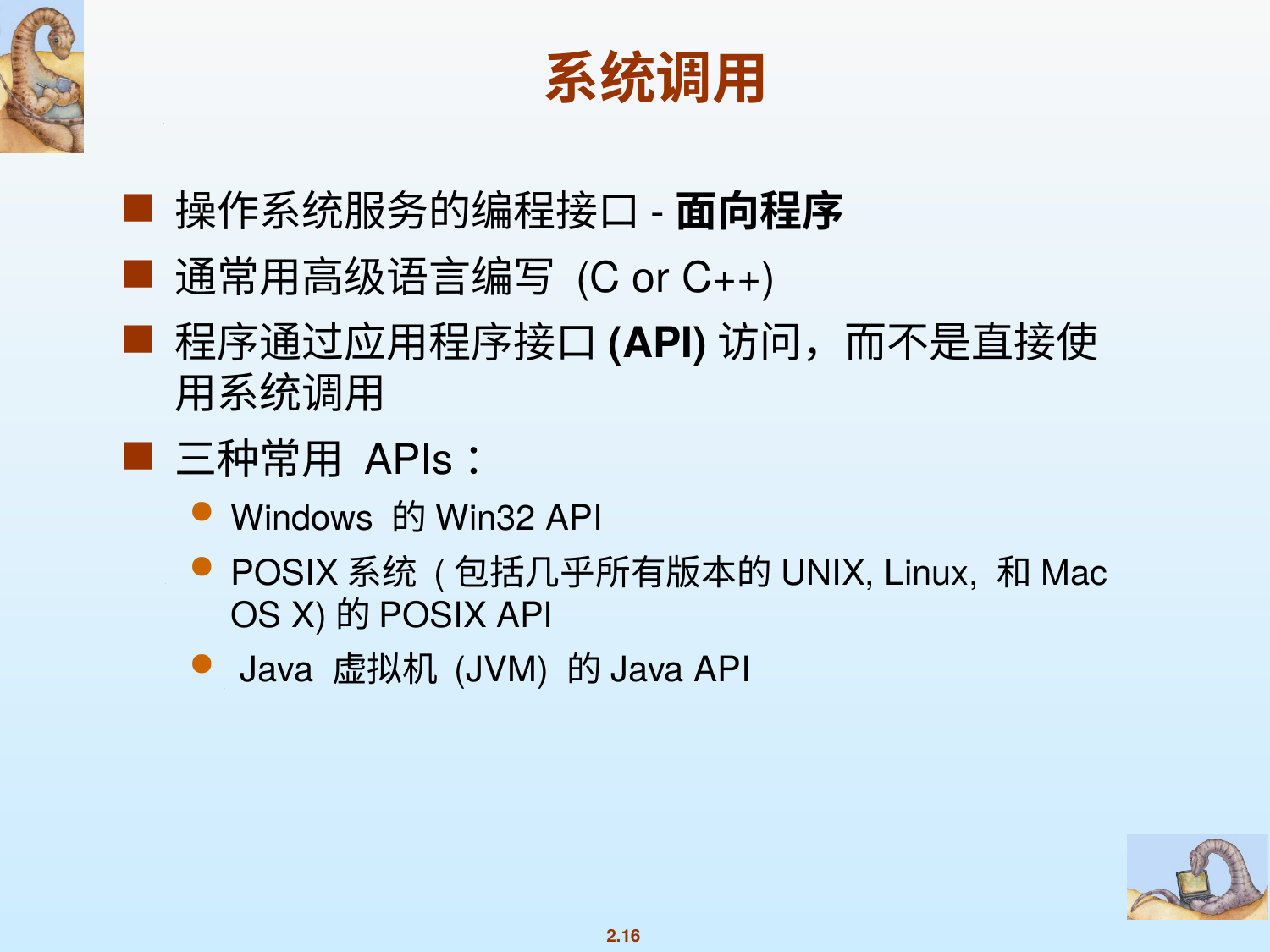

# 系统调用
操作系统服务的编程接口-面向程序
通常用高级语言编写 (C or C++)
程序通过应用程序接口(API)访问，而不是直接使用系统调用
三种常用 APIs：
Windows 的Win32 API
POSIX系统 (包括几乎所有版本的UNIX, Linux, 和Mac OS X)的POSIX API
 Java 虚拟机 (JVM) 的Java API